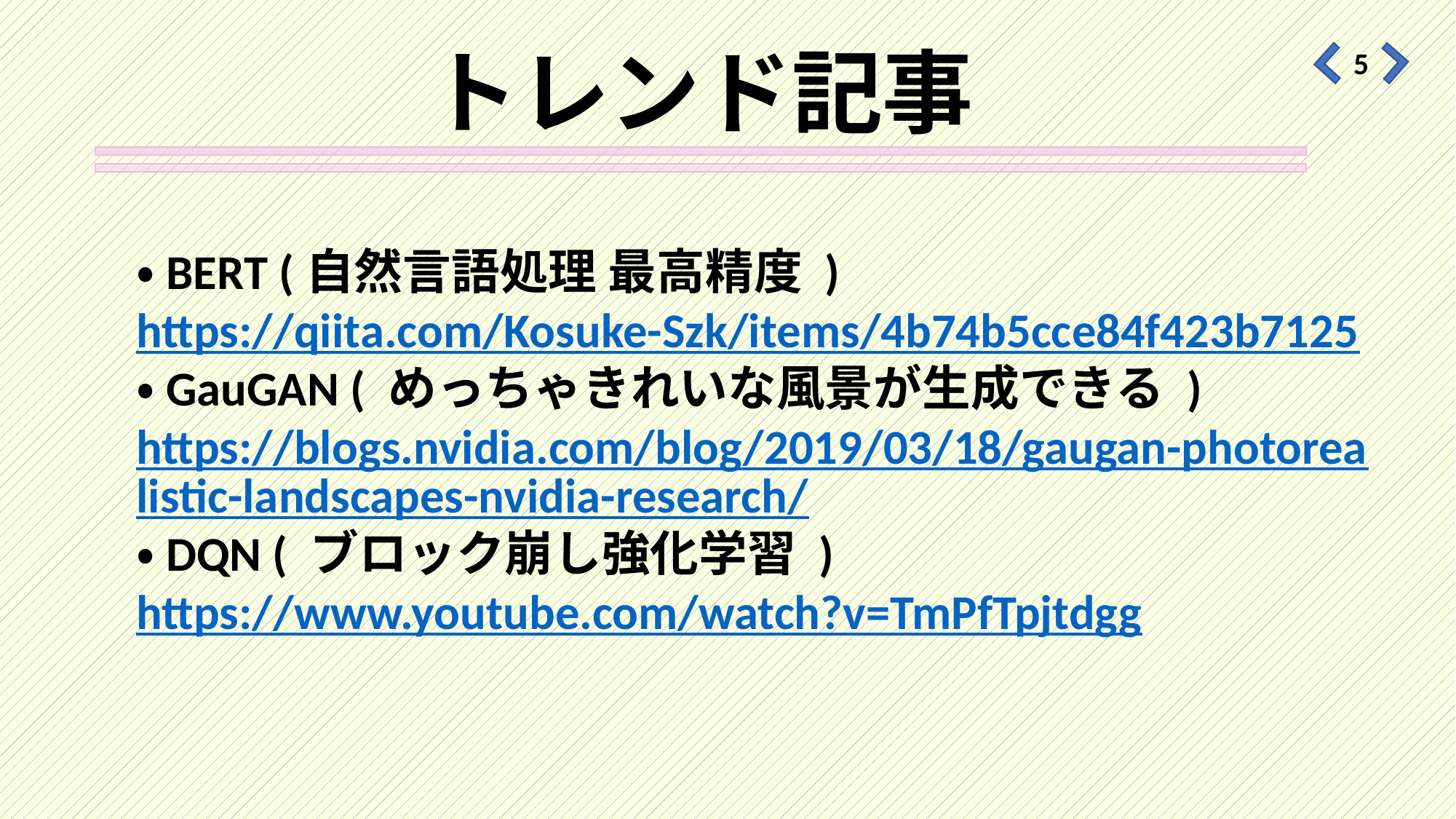

# トレンド記事
5

・BERT (自然言語処理 最高精度 )
https://qiita.com/Kosuke-Szk/items/4b74b5cce84f423b7125
・GauGAN ( めっちゃきれいな風景が生成できる )
https://blogs.nvidia.com/blog/2019/03/18/gaugan-photorealistic-landscapes-nvidia-research/
・DQN ( ブロック崩し強化学習 )
https://www.youtube.com/watch?v=TmPfTpjtdgg